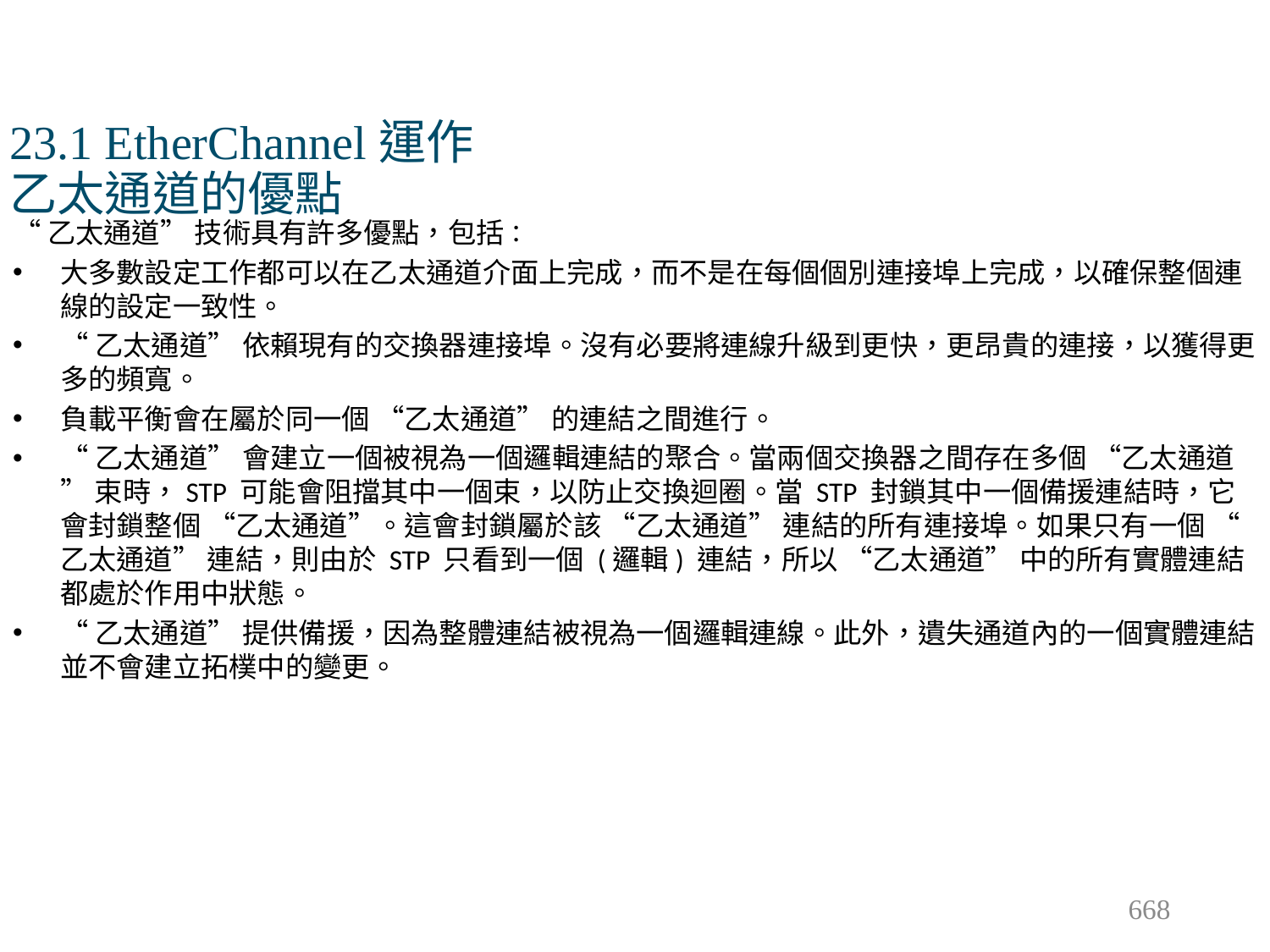

# 23.1 EtherChannel運作 乙太通道的優點
“乙太通道” 技術具有許多優點，包括：
大多數設定工作都可以在乙太通道介面上完成，而不是在每個個別連接埠上完成，以確保整個連線的設定一致性。
“乙太通道” 依賴現有的交換器連接埠。沒有必要將連線升級到更快，更昂貴的連接，以獲得更多的頻寬。
負載平衡會在屬於同一個 “乙太通道” 的連結之間進行。
“乙太通道” 會建立一個被視為一個邏輯連結的聚合。當兩個交換器之間存在多個 “乙太通道” 束時，STP 可能會阻擋其中一個束，以防止交換迴圈。當 STP 封鎖其中一個備援連結時，它會封鎖整個 “乙太通道”。這會封鎖屬於該 “乙太通道” 連結的所有連接埠。如果只有一個 “乙太通道” 連結，則由於 STP 只看到一個 (邏輯) 連結，所以 “乙太通道” 中的所有實體連結都處於作用中狀態。
“乙太通道” 提供備援，因為整體連結被視為一個邏輯連線。此外，遺失通道內的一個實體連結並不會建立拓樸中的變更。
668